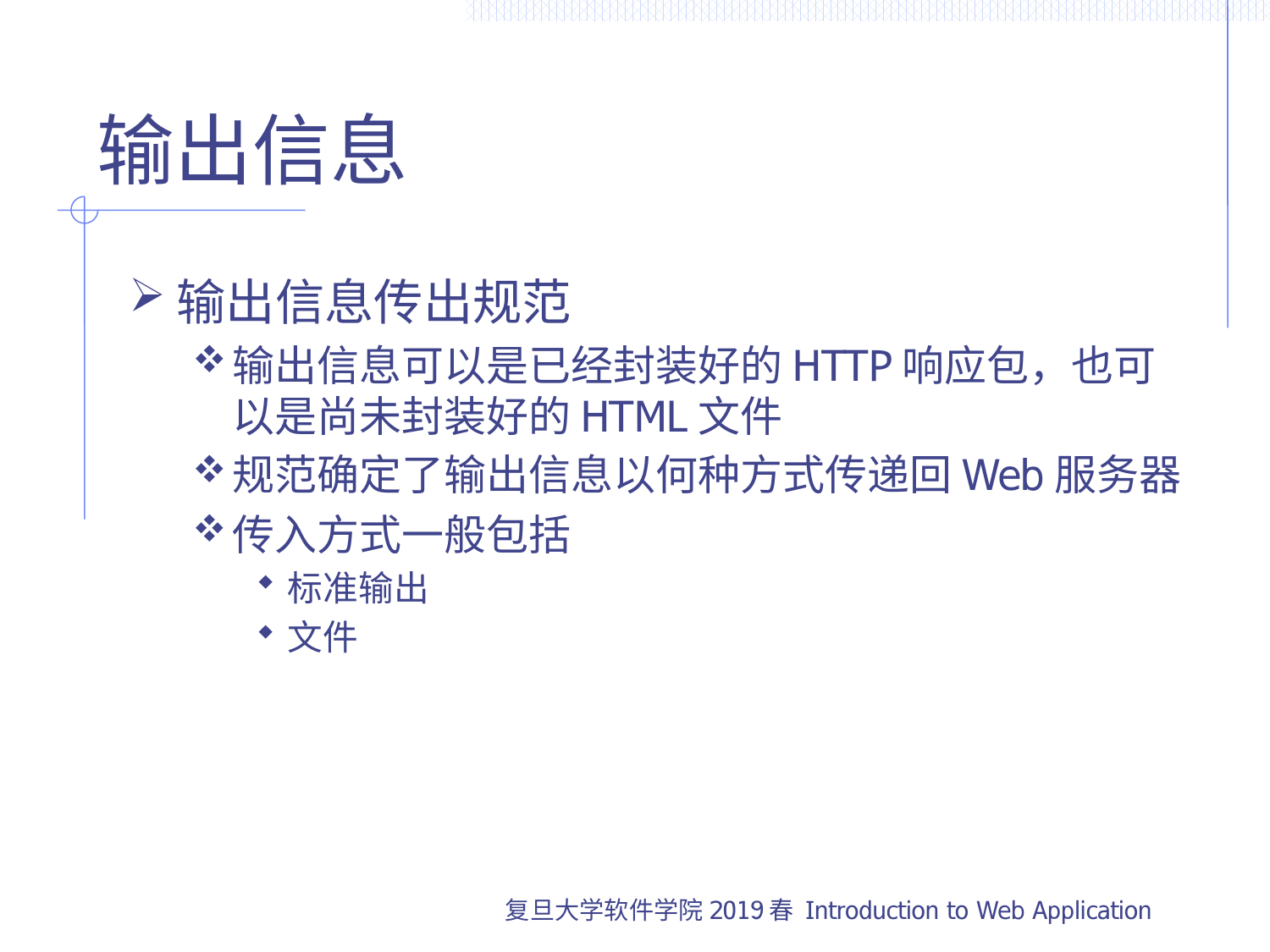

# 输出信息
输出信息传出规范
输出信息可以是已经封装好的HTTP响应包，也可以是尚未封装好的HTML文件
规范确定了输出信息以何种方式传递回Web服务器
传入方式一般包括
标准输出
文件